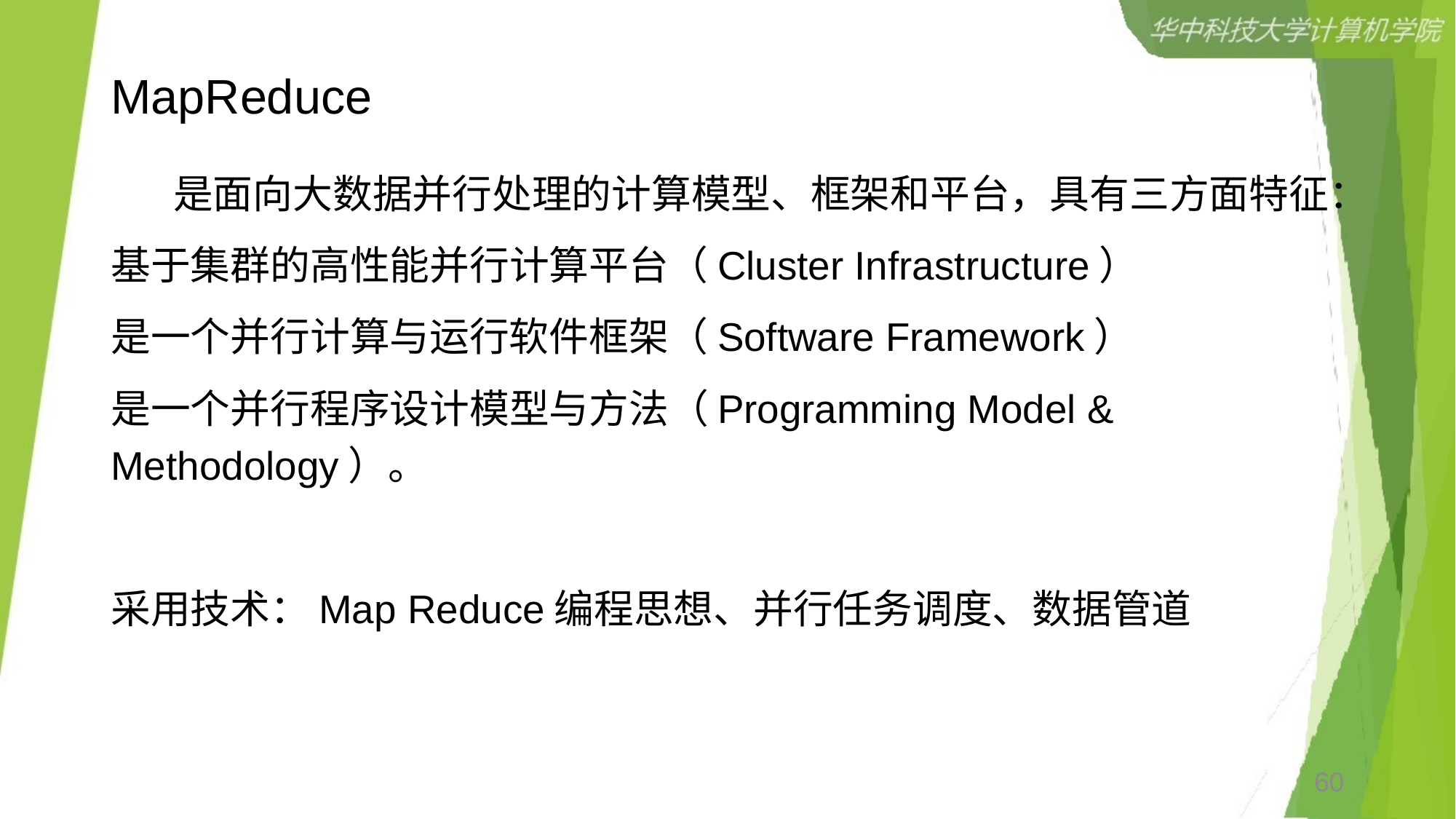

# MapReduce
      是面向大数据并行处理的计算模型、框架和平台，具有三方面特征：
基于集群的高性能并行计算平台（Cluster Infrastructure）
是一个并行计算与运行软件框架（Software Framework）
是一个并行程序设计模型与方法（Programming Model & Methodology）。

采用技术：Map Reduce编程思想、并行任务调度、数据管道
60